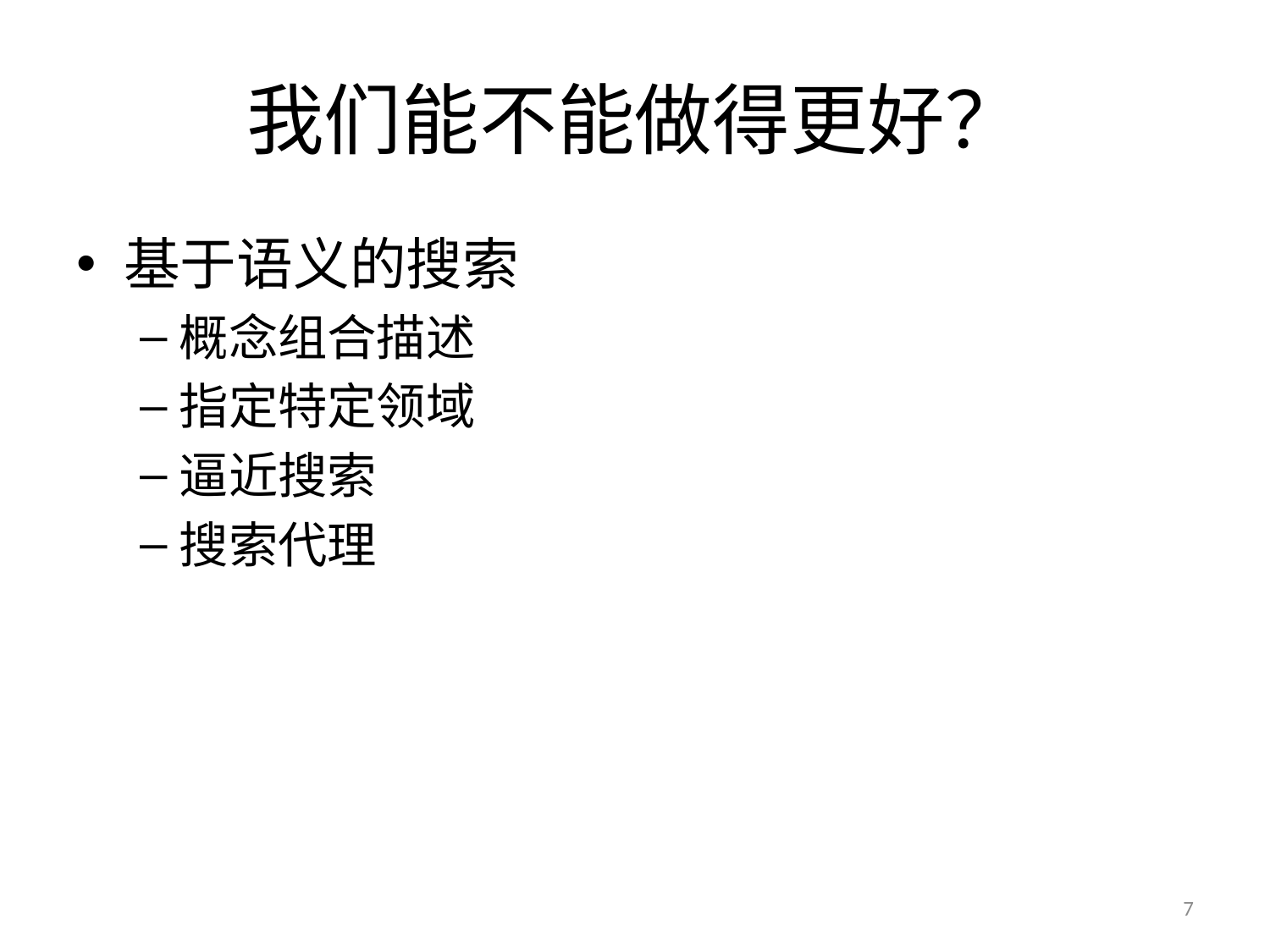

# 我们能不能做得更好？
基于语义的搜索
概念组合描述
指定特定领域
逼近搜索
搜索代理
7